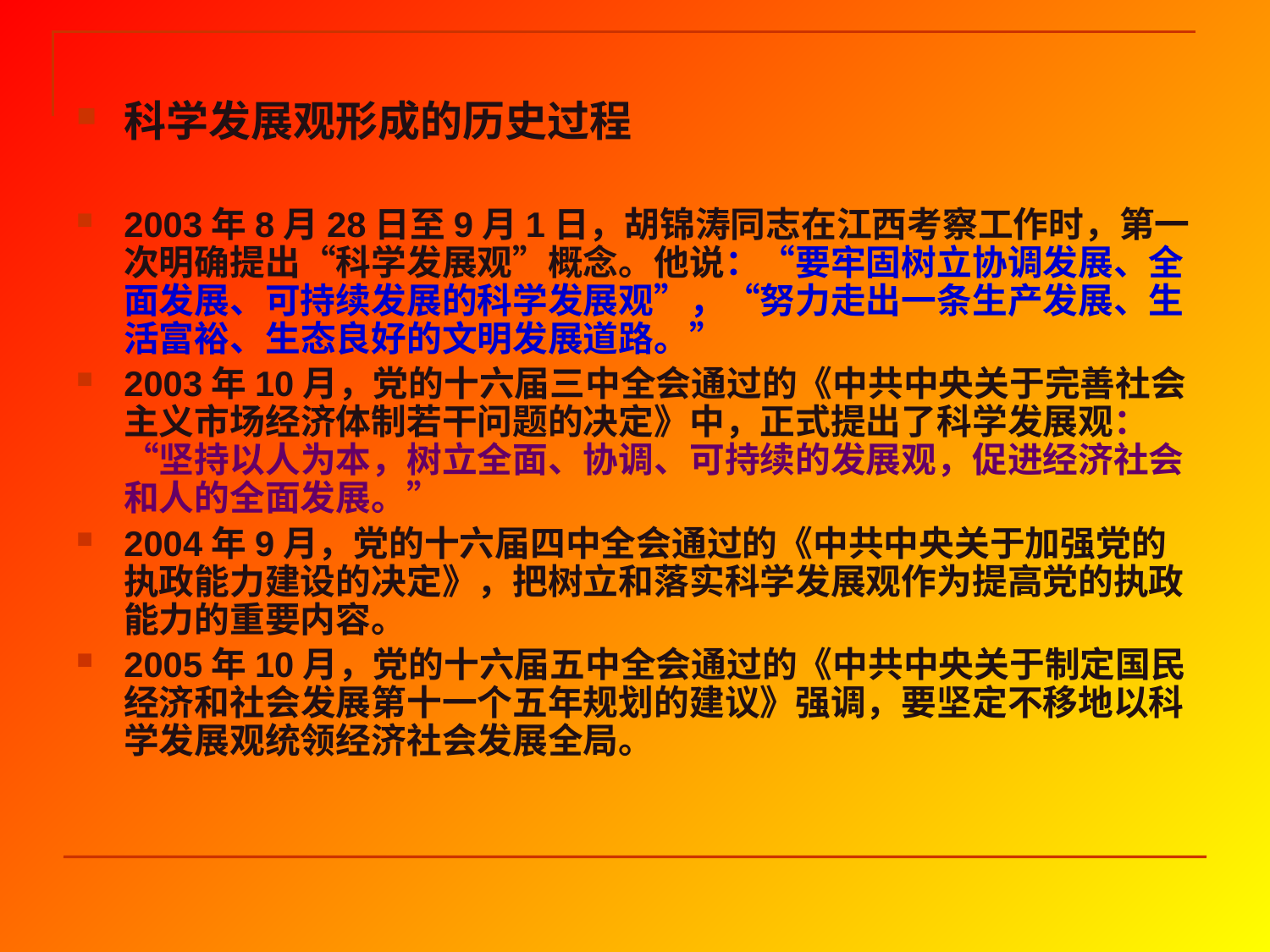

科学发展观形成的历史过程

2003年8月28日至9月1日，胡锦涛同志在江西考察工作时，第一次明确提出“科学发展观”概念。他说：“要牢固树立协调发展、全面发展、可持续发展的科学发展观”，“努力走出一条生产发展、生活富裕、生态良好的文明发展道路。”
2003年10月，党的十六届三中全会通过的《中共中央关于完善社会主义市场经济体制若干问题的决定》中，正式提出了科学发展观：“坚持以人为本，树立全面、协调、可持续的发展观，促进经济社会和人的全面发展。”
2004年9月，党的十六届四中全会通过的《中共中央关于加强党的执政能力建设的决定》，把树立和落实科学发展观作为提高党的执政能力的重要内容。
2005年10月，党的十六届五中全会通过的《中共中央关于制定国民经济和社会发展第十一个五年规划的建议》强调，要坚定不移地以科学发展观统领经济社会发展全局。